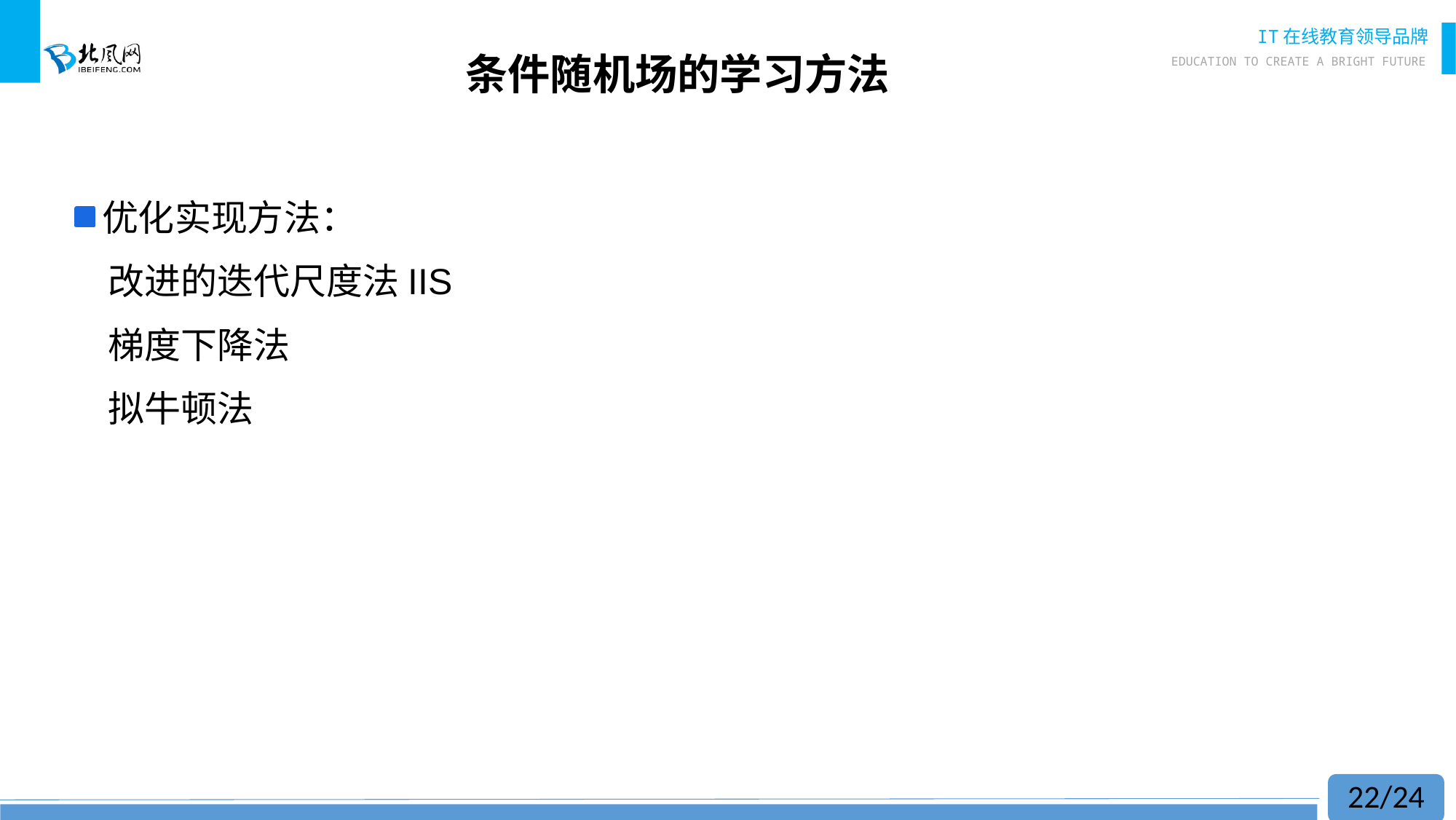

# 条件随机场的学习方法
优化实现方法：
   改进的迭代尺度法IIS
   梯度下降法
   拟牛顿法